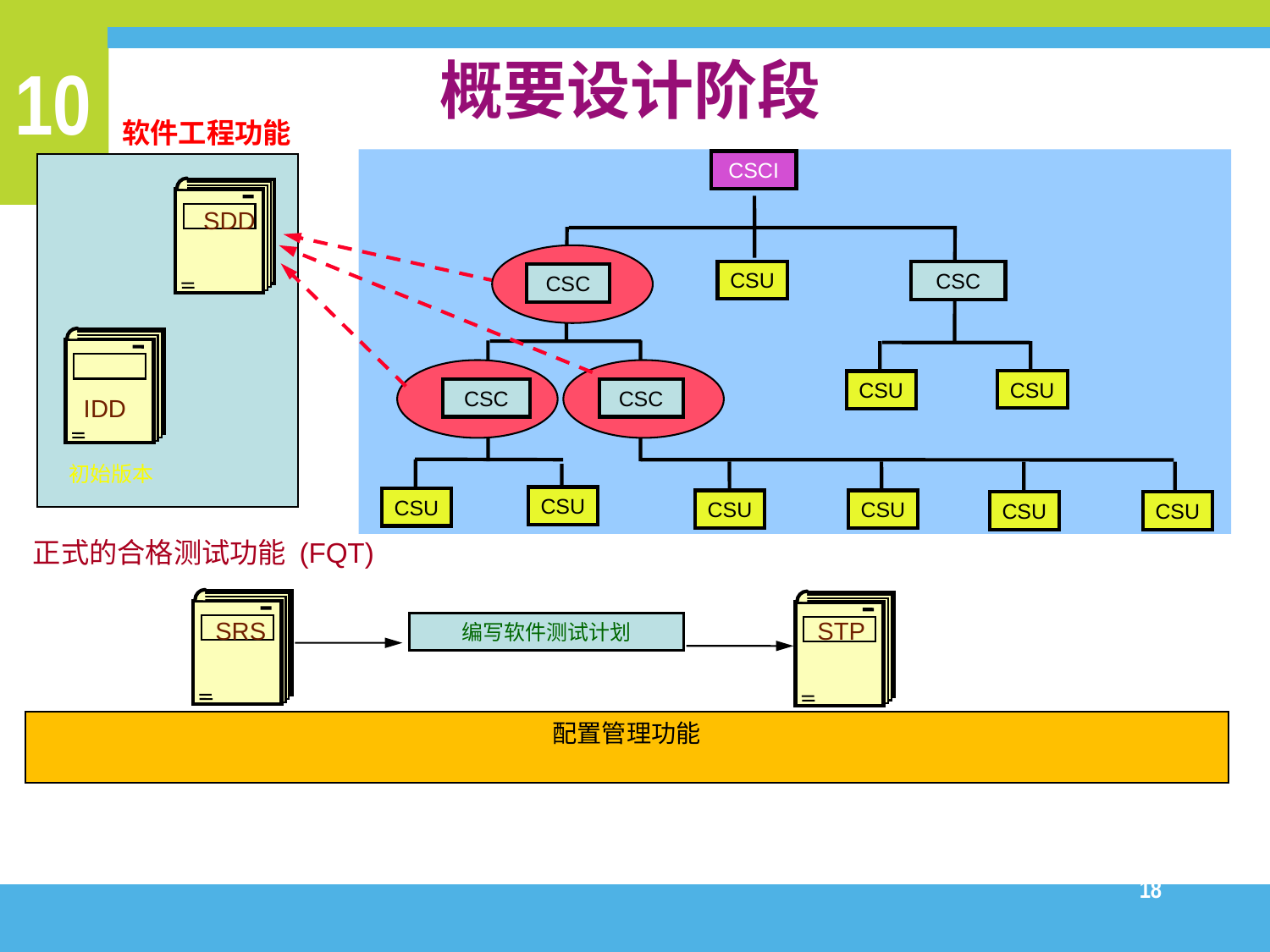

# 概要设计阶段
软件工程功能

CSCI

SDD

CSU
CSC

CSC

CSU
CSU
CSC
CSC
IDD
初始版本

CSU
CSU
CSU
CSU
CSU
CSU
正式的合格测试功能 (FQT)

STP
SRS
编写软件测试计划

配置管理功能

18